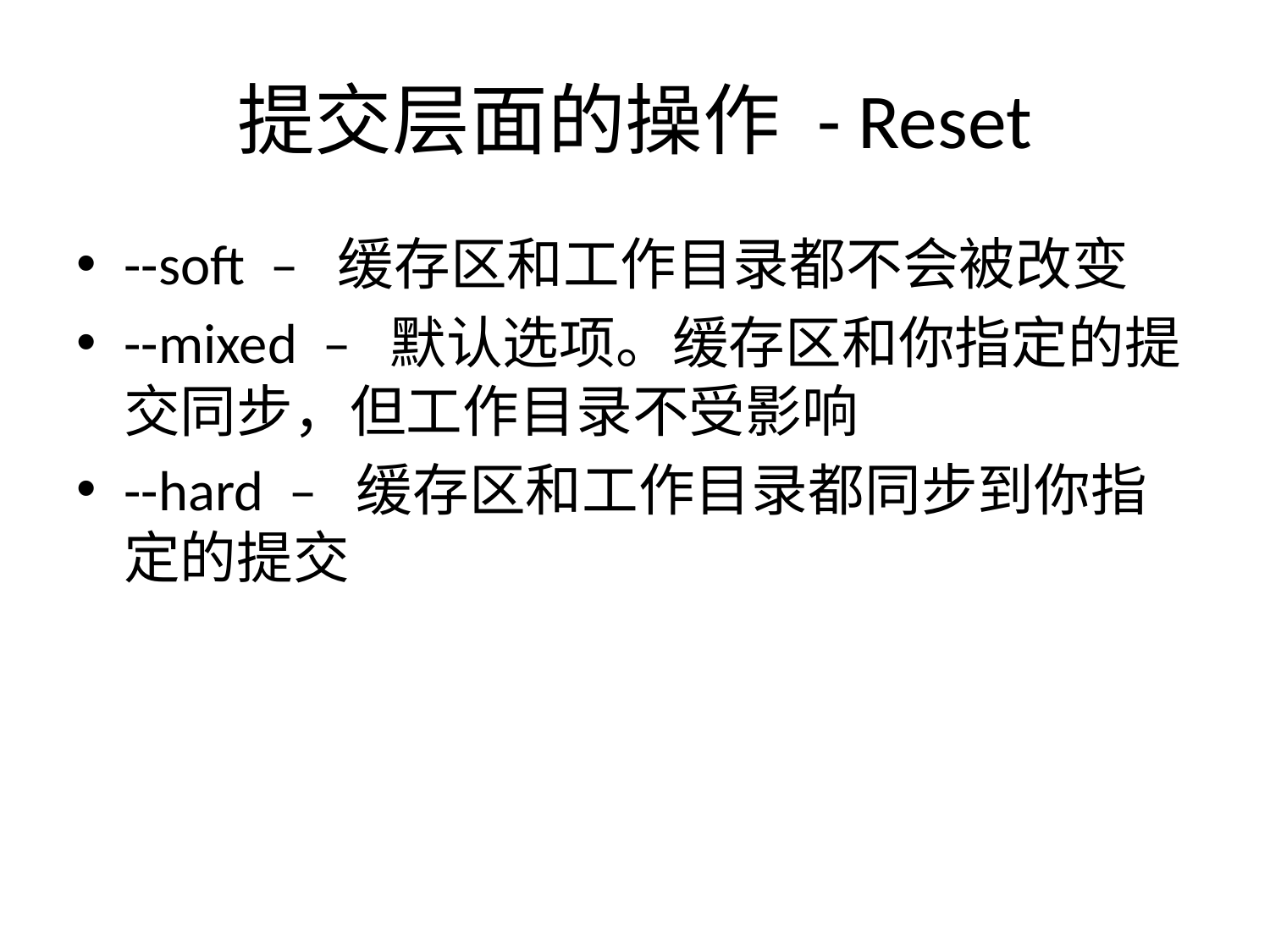

# 提交层面的操作 - Reset
--soft  –  缓存区和工作目录都不会被改变
--mixed  –  默认选项。缓存区和你指定的提交同步，但工作目录不受影响
--hard  –  缓存区和工作目录都同步到你指定的提交